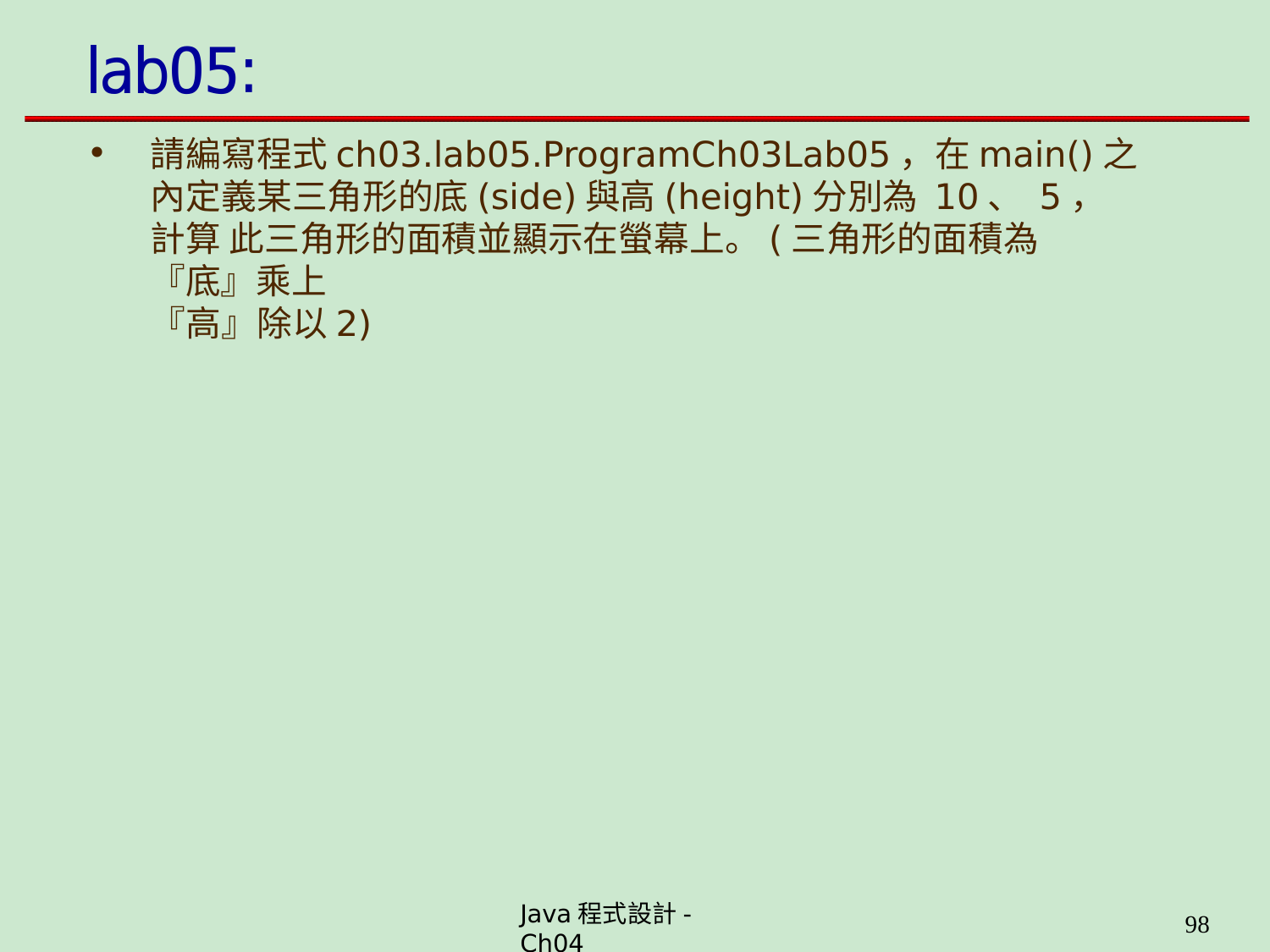

# lab05:
請編寫程式ch03.lab05.ProgramCh03Lab05，在main()之 內定義某三角形的底(side)與高(height)分別為 10、 5， 計算 此三角形的面積並顯示在螢幕上。(三角形的面積為『底』乘上
『高』除以2)
Java程式設計-Ch04
98